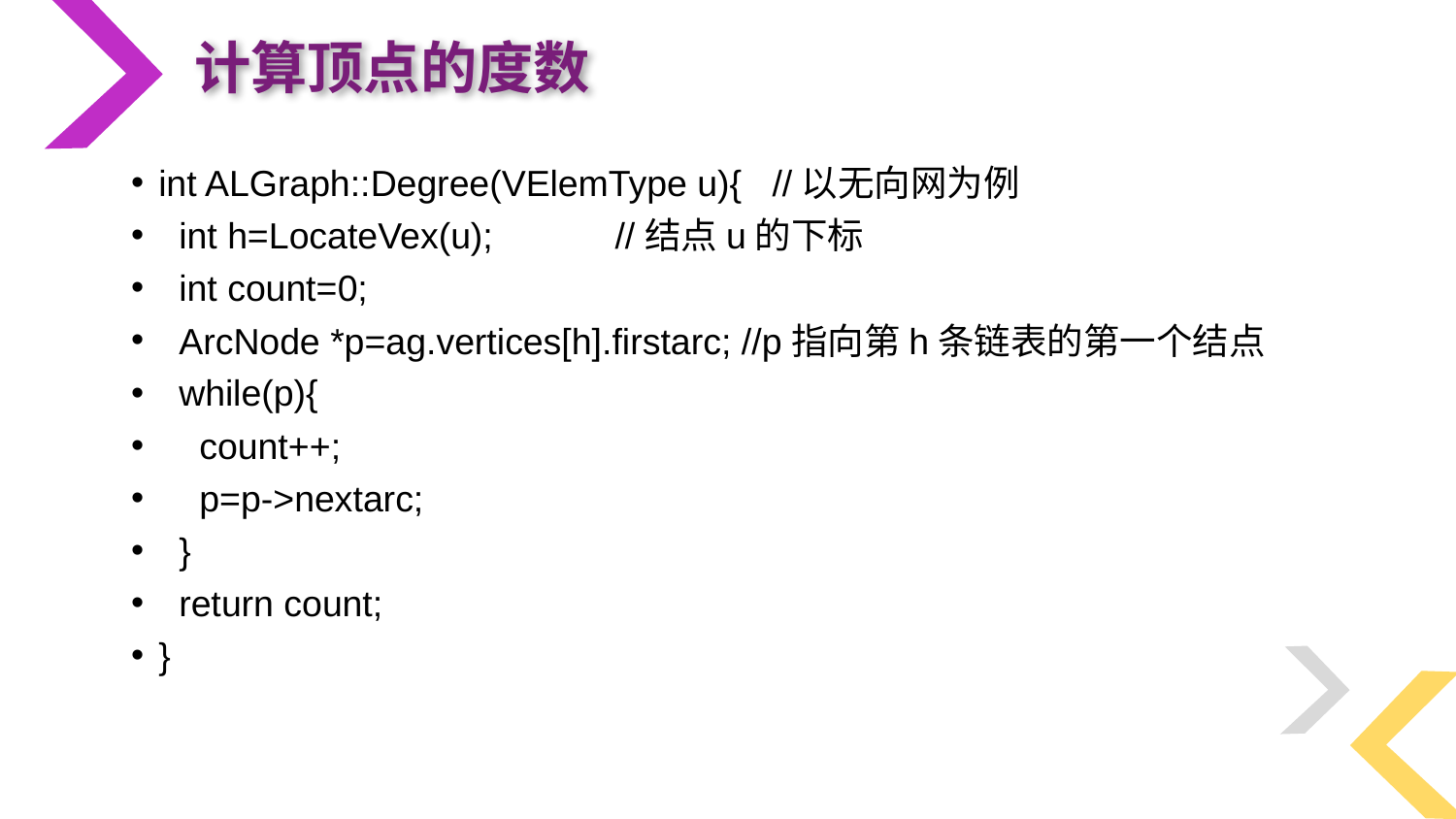

计算顶点的度数
int ALGraph::Degree(VElemType u){   //以无向网为例
  int h=LocateVex(u);            //结点u的下标
  int count=0;
  ArcNode *p=ag.vertices[h].firstarc; //p指向第h条链表的第一个结点
  while(p){
    count++;
    p=p->nextarc;
  }
  return count;
}